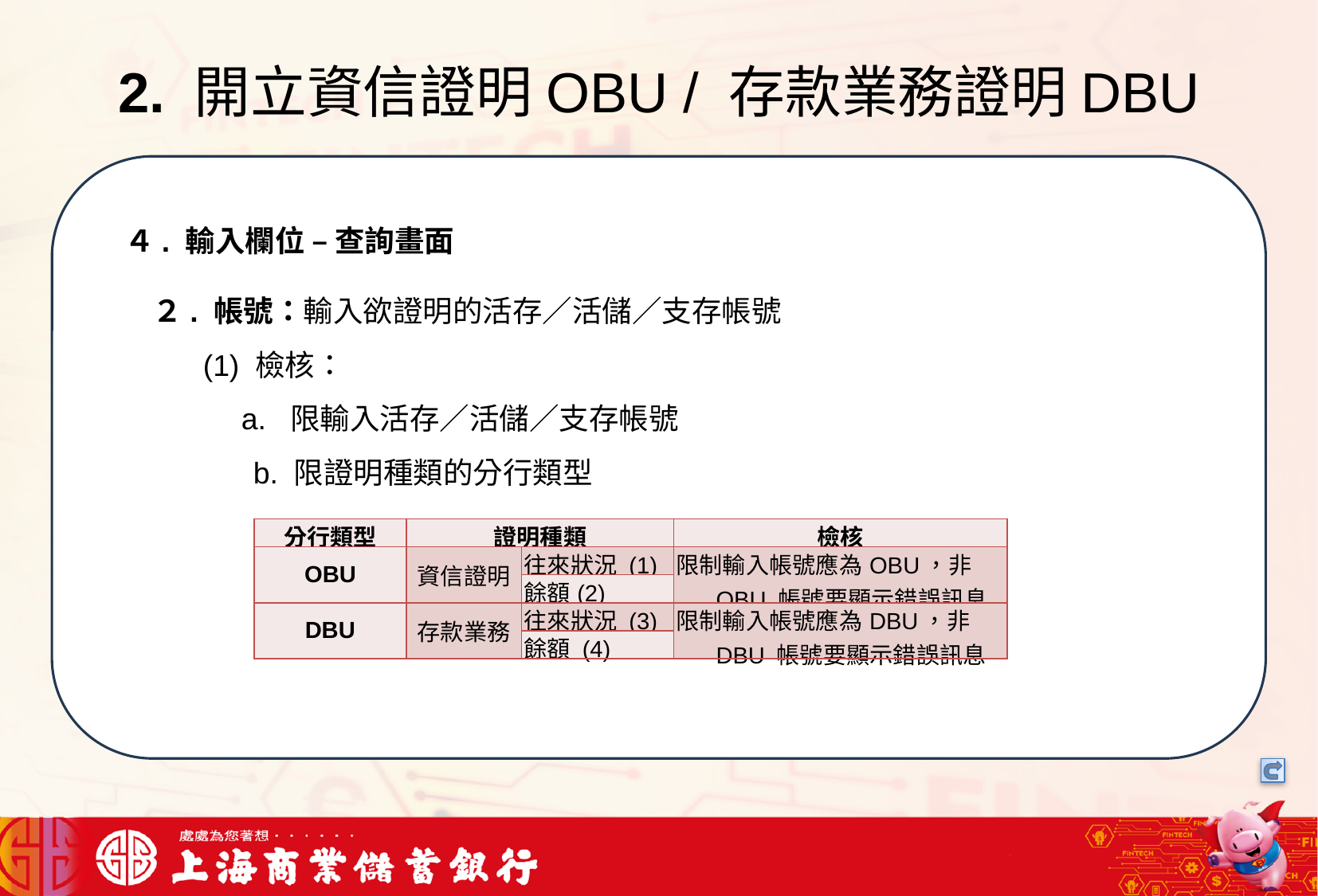

# 2. 開立資信證明OBU / 存款業務證明DBU
我們可以將信用卡相關資料存在一個檔案中，將這些檔案中的文字進行詞向量的轉換，把文字轉成數字向量存在向量資料庫中，透過檢索器在向量資料庫搜尋與用戶問題最接近的資訊，透過生成器，生成最合適的答案回覆用戶
４. 輸入欄位 – 查詢畫面
２. 帳號：輸入欲證明的活存／活儲／支存帳號
      (1) 檢核：
            a.  限輸入活存／活儲／支存帳號
            b. 限證明種類的分行類型
| 分行類型 | 證明種類 |  | 檢核 |
| --- | --- | --- | --- |
| OBU | 資信證明 | 往來狀況 (1) | 限制輸入帳號應為OBU，非 OBU 帳號要顯示錯誤訊息 |
|  |  | 餘額(2) |  |
| DBU | 存款業務 | 往來狀況 (3) | 限制輸入帳號應為DBU，非 DBU 帳號要顯示錯誤訊息 |
|  |  | 餘額 (4) |  |